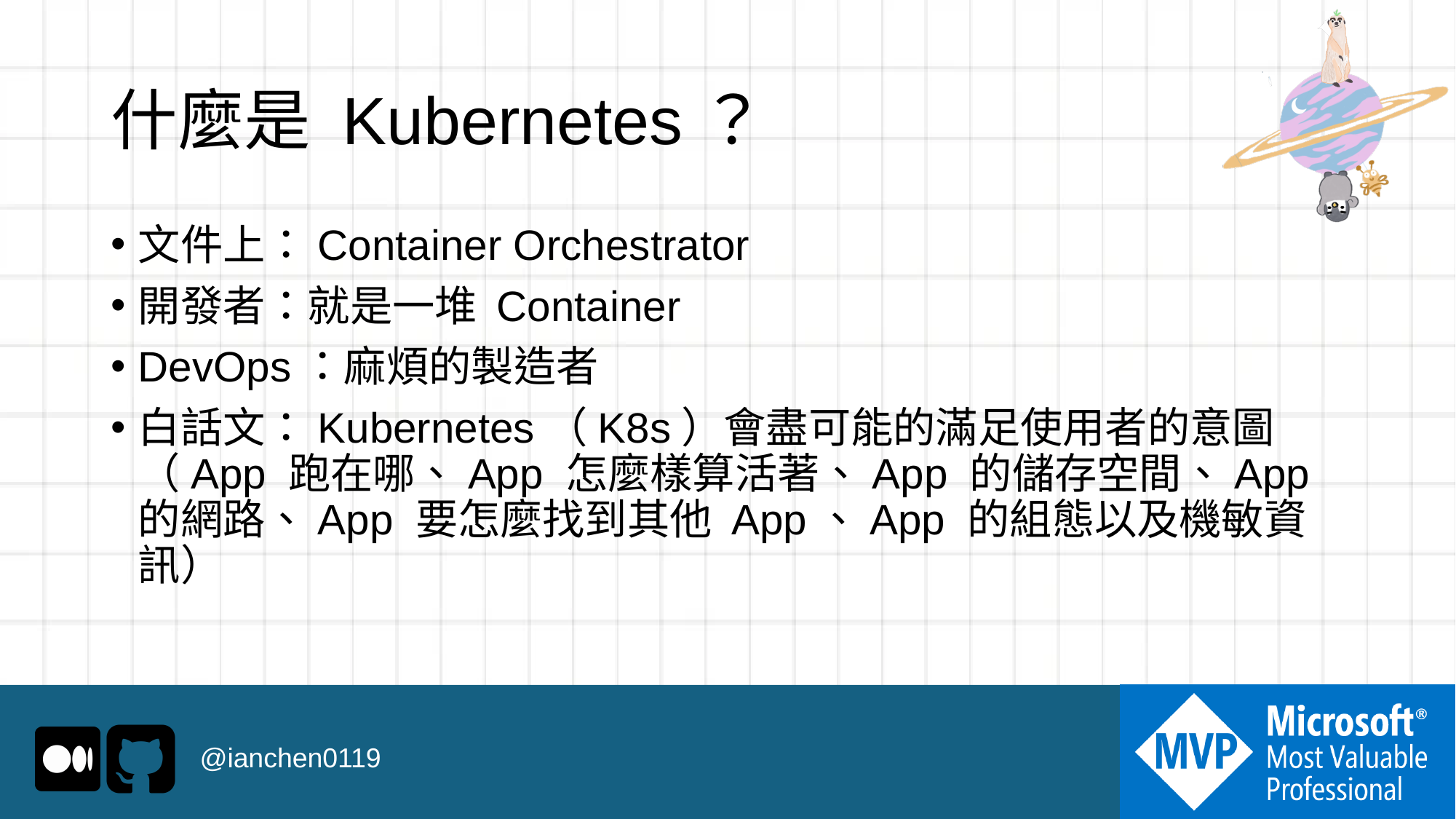

# 什麼是 Kubernetes？
文件上：Container Orchestrator
開發者：就是一堆 Container
DevOps：麻煩的製造者
白話文：Kubernetes（K8s）會盡可能的滿足使用者的意圖（App 跑在哪、App 怎麼樣算活著、App 的儲存空間、App 的網路、App 要怎麼找到其他 App、App 的組態以及機敏資訊）